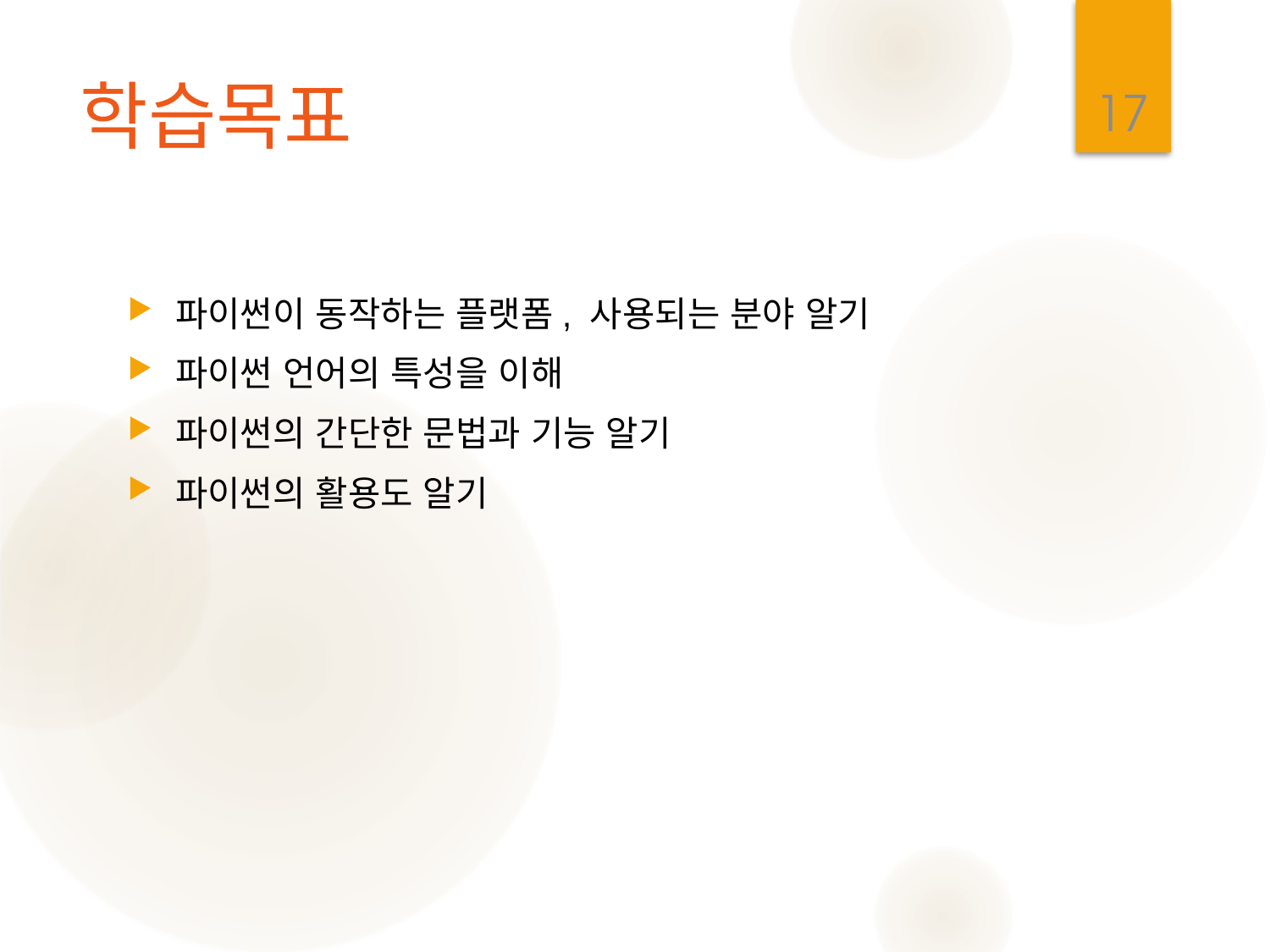

17
# 학습목표
파이썬이 동작하는 플랫폼, 사용되는 분야 알기
파이썬 언어의 특성을 이해
파이썬의 간단한 문법과 기능 알기
파이썬의 활용도 알기